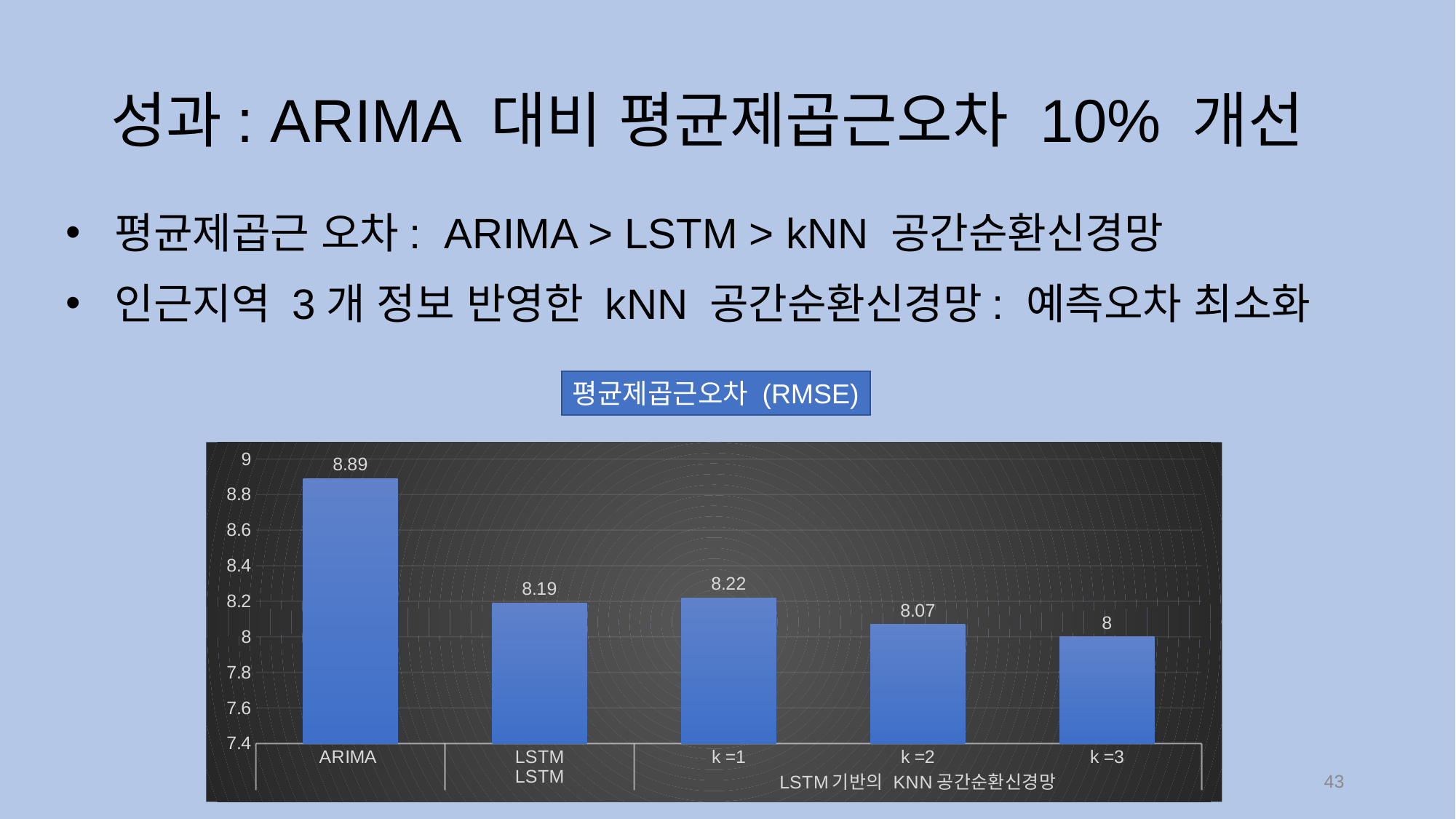

# 성과: ARIMA 대비 평균제곱근오차 10% 개선
 평균제곱근 오차:  ARIMA > LSTM > kNN 공간순환신경망
 인근지역 3개 정보 반영한 kNN 공간순환신경망: 예측오차 최소화
평균제곱근오차 (RMSE)

### Chart

| Category | RMSE |
|---|---|
| ARIMA  | 8.89 |
| LSTM | 8.19 |
| k =1 | 8.22 |
| k =2 | 8.07 |
| k =3 | 8.0 |
43